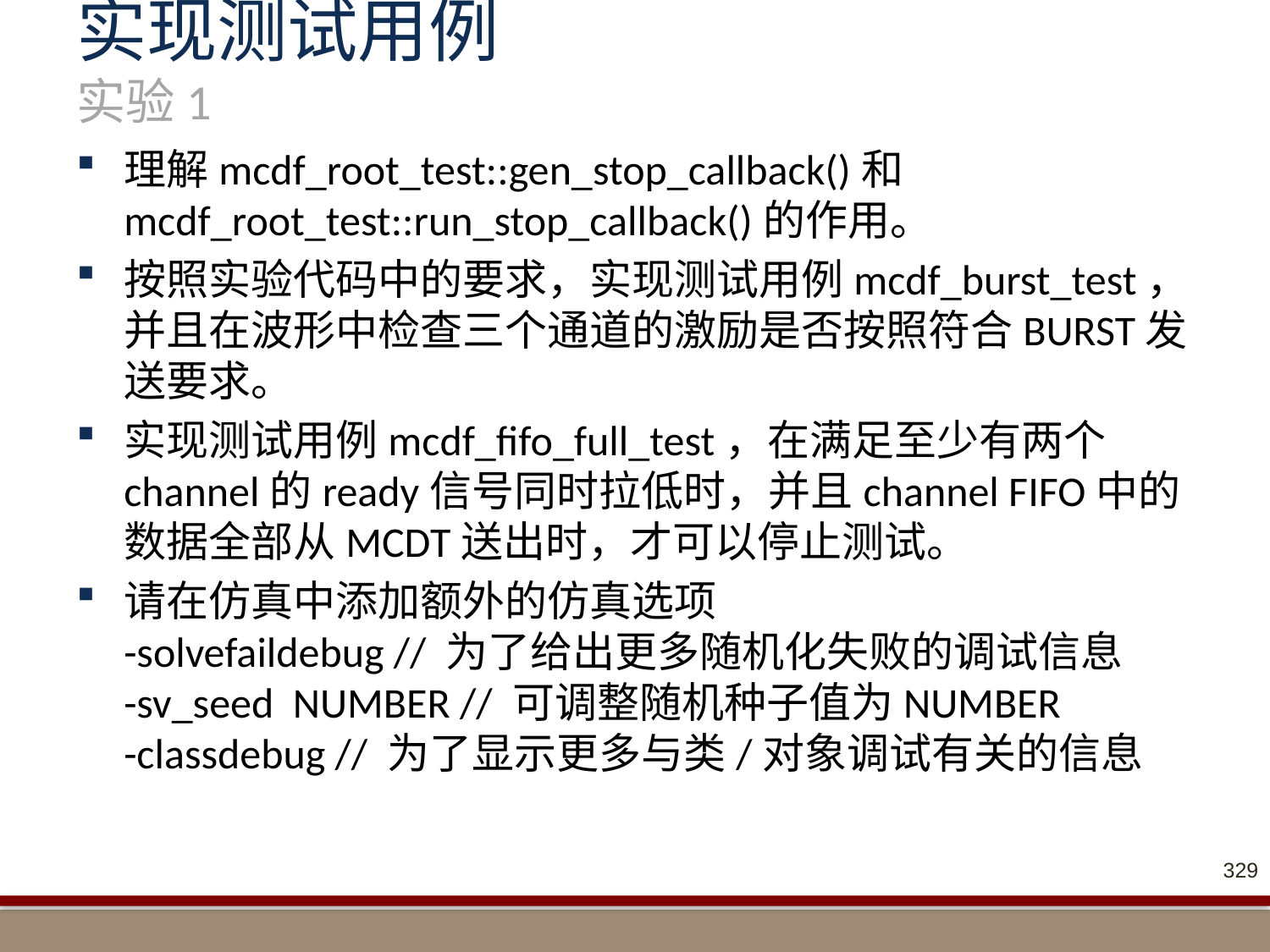

# 实现测试用例 实验1
理解mcdf_root_test::gen_stop_callback()和mcdf_root_test::run_stop_callback()的作用。
按照实验代码中的要求，实现测试用例mcdf_burst_test，并且在波形中检查三个通道的激励是否按照符合BURST发送要求。
实现测试用例mcdf_fifo_full_test，在满足至少有两个channel的ready信号同时拉低时，并且channel FIFO中的数据全部从MCDT送出时，才可以停止测试。
请在仿真中添加额外的仿真选项
-solvefaildebug // 为了给出更多随机化失败的调试信息
-sv_seed  NUMBER // 可调整随机种子值为NUMBER
-classdebug // 为了显示更多与类/对象调试有关的信息
329